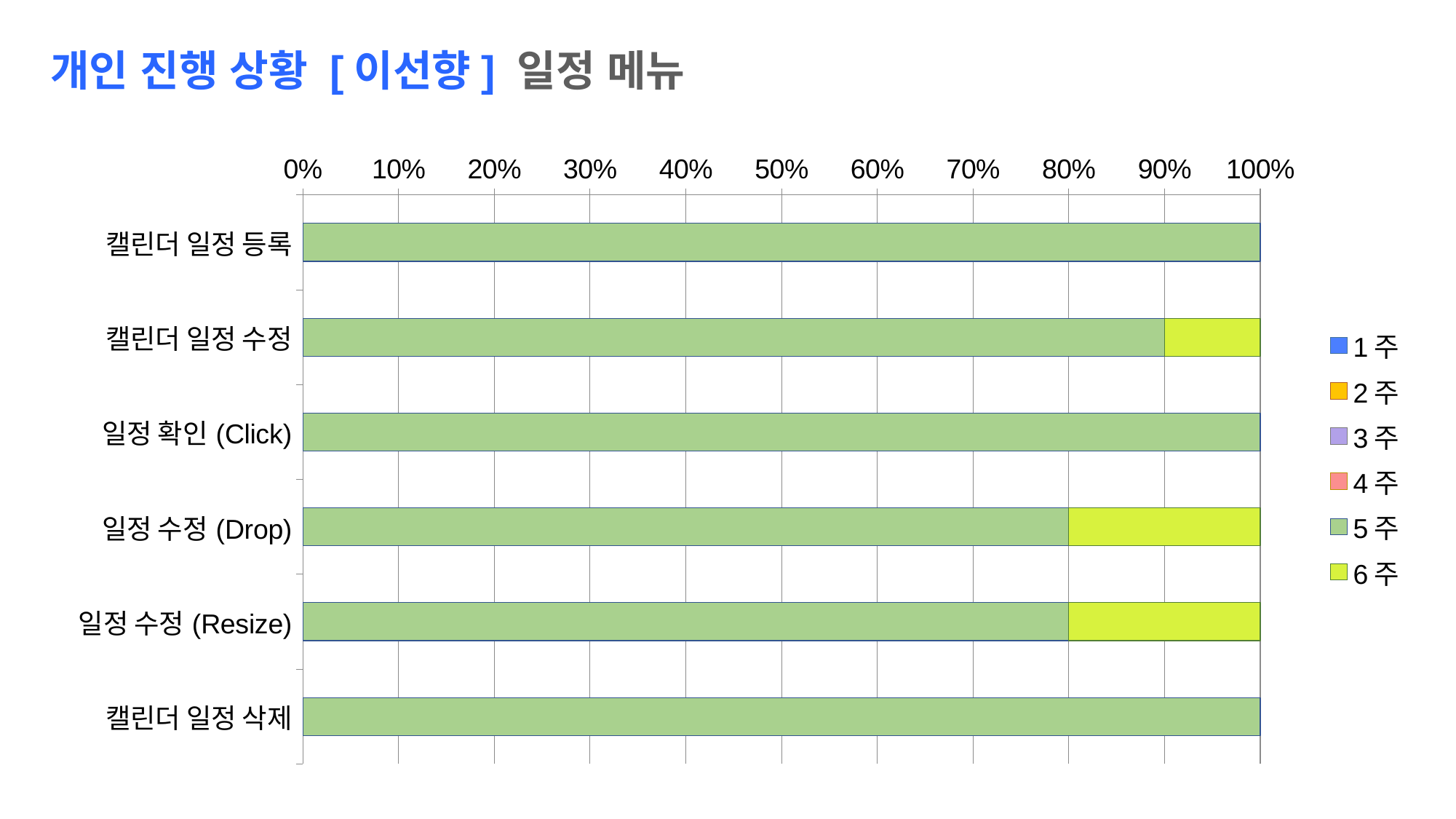

개인 진행 상황 [이선향] 일정 메뉴

### Chart

| Category | 1주 | 2주 | 3주 | 4주 | 5주 | 6주 |
|---|---|---|---|---|---|---|
| 캘린더 일정 등록 | None | None | None | None | 10.0 | None |
| 캘린더 일정 수정 | None | None | None | None | 9.0 | 1.0 |
| 일정 확인(Click) | None | None | None | None | 10.0 | None |
| 일정 수정(Drop) | None | None | None | None | 8.0 | 2.0 |
| 일정 수정(Resize) | None | None | None | None | 8.0 | 2.0 |
| 캘린더 일정 삭제 | None | None | None | None | 10.0 | None |